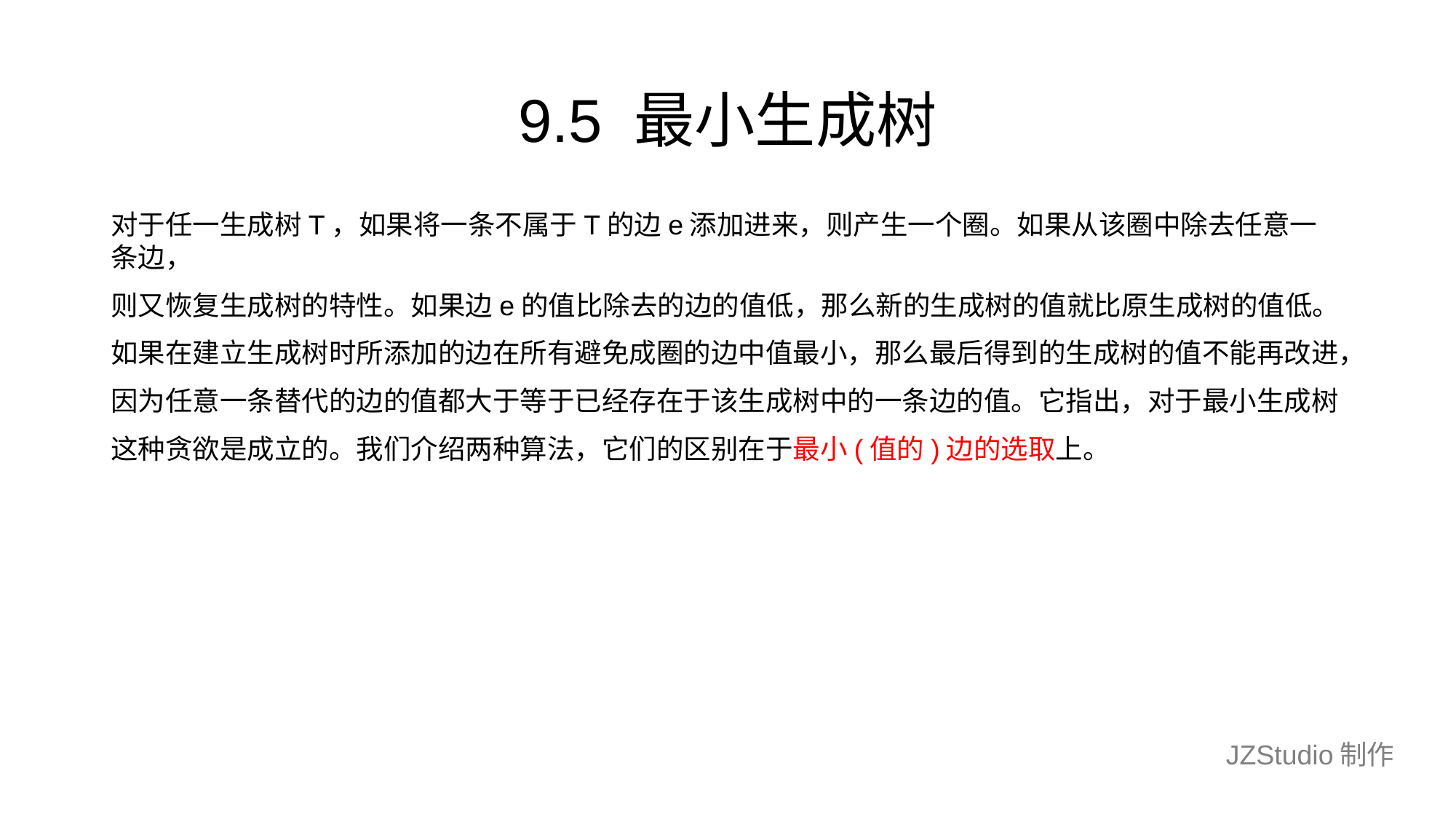

# 9.5 最小生成树
对于任一生成树T，如果将一条不属于T的边e添加进来，则产生一个圈。如果从该圈中除去任意一条边，
则又恢复生成树的特性。如果边e的值比除去的边的值低，那么新的生成树的值就比原生成树的值低。
如果在建立生成树时所添加的边在所有避免成圈的边中值最小，那么最后得到的生成树的值不能再改进，
因为任意一条替代的边的值都大于等于已经存在于该生成树中的一条边的值。它指出，对于最小生成树
这种贪欲是成立的。我们介绍两种算法，它们的区别在于最小(值的)边的选取上。